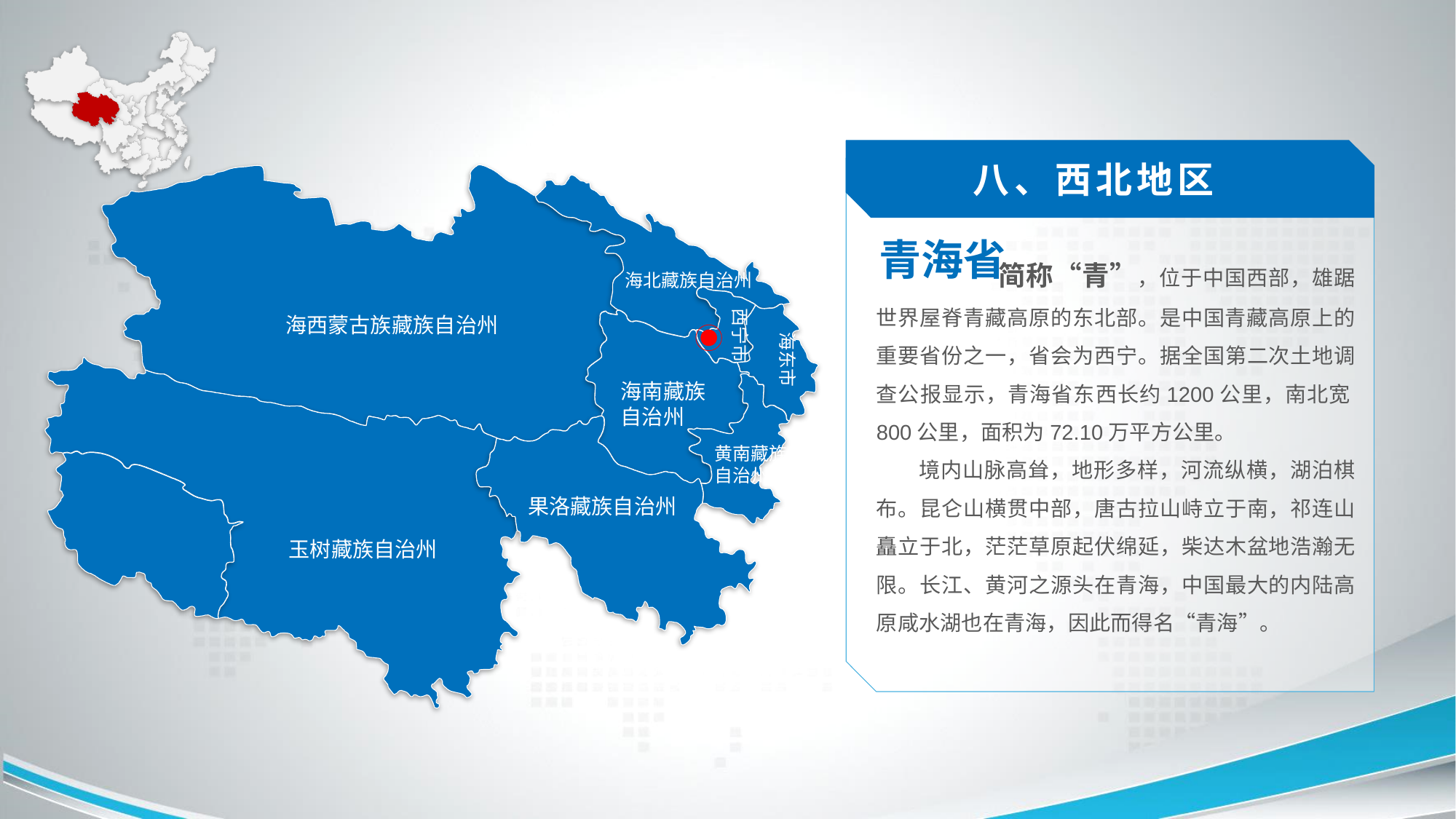

八、西北地区

青海省
                      简称“青”，位于中国西部，雄踞世界屋脊青藏高原的东北部。是中国青藏高原上的重要省份之一，省会为西宁。据全国第二次土地调查公报显示，青海省东西长约1200公里，南北宽800公里，面积为72.10万平方公里。
       境内山脉高耸，地形多样，河流纵横，湖泊棋布。昆仑山横贯中部，唐古拉山峙立于南，祁连山矗立于北，茫茫草原起伏绵延，柴达木盆地浩瀚无限。长江、黄河之源头在青海，中国最大的内陆高原咸水湖也在青海，因此而得名“青海”。
海北藏族自治州
西宁市
海西蒙古族藏族自治州
海东市
海南藏族
自治州
黄南藏族
自治州
果洛藏族自治州
玉树藏族自治州